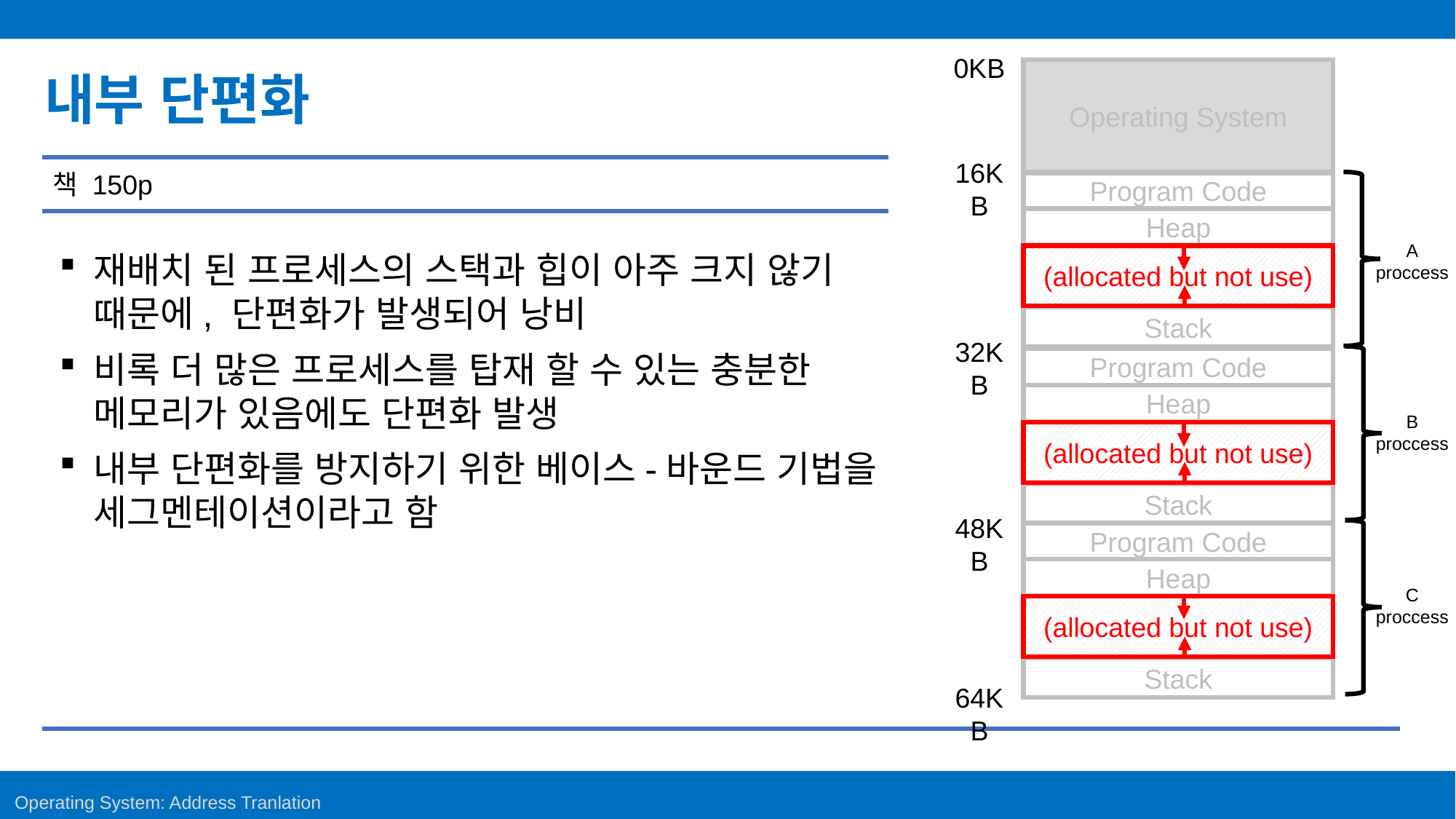

0KB
Operating System
내부 단편화
16KB
책 150p
Program Code
Heap
(allocated but not use)
Stack

A
proccess
재배치 된 프로세스의 스택과 힙이 아주 크지 않기
때문에, 단편화가 발생되어 낭비
비록 더 많은 프로세스를 탑재 할 수 있는 충분한
메모리가 있음에도 단편화 발생
내부 단편화를 방지하기 위한 베이스-바운드 기법을
세그멘테이션이라고 함
32KB

Program Code
Heap
(allocated but not use)
Stack
B
proccess
48KB

Program Code
Heap
(allocated but not use)
Stack
C
proccess
64KB

35
Operating System: Address Tranlation